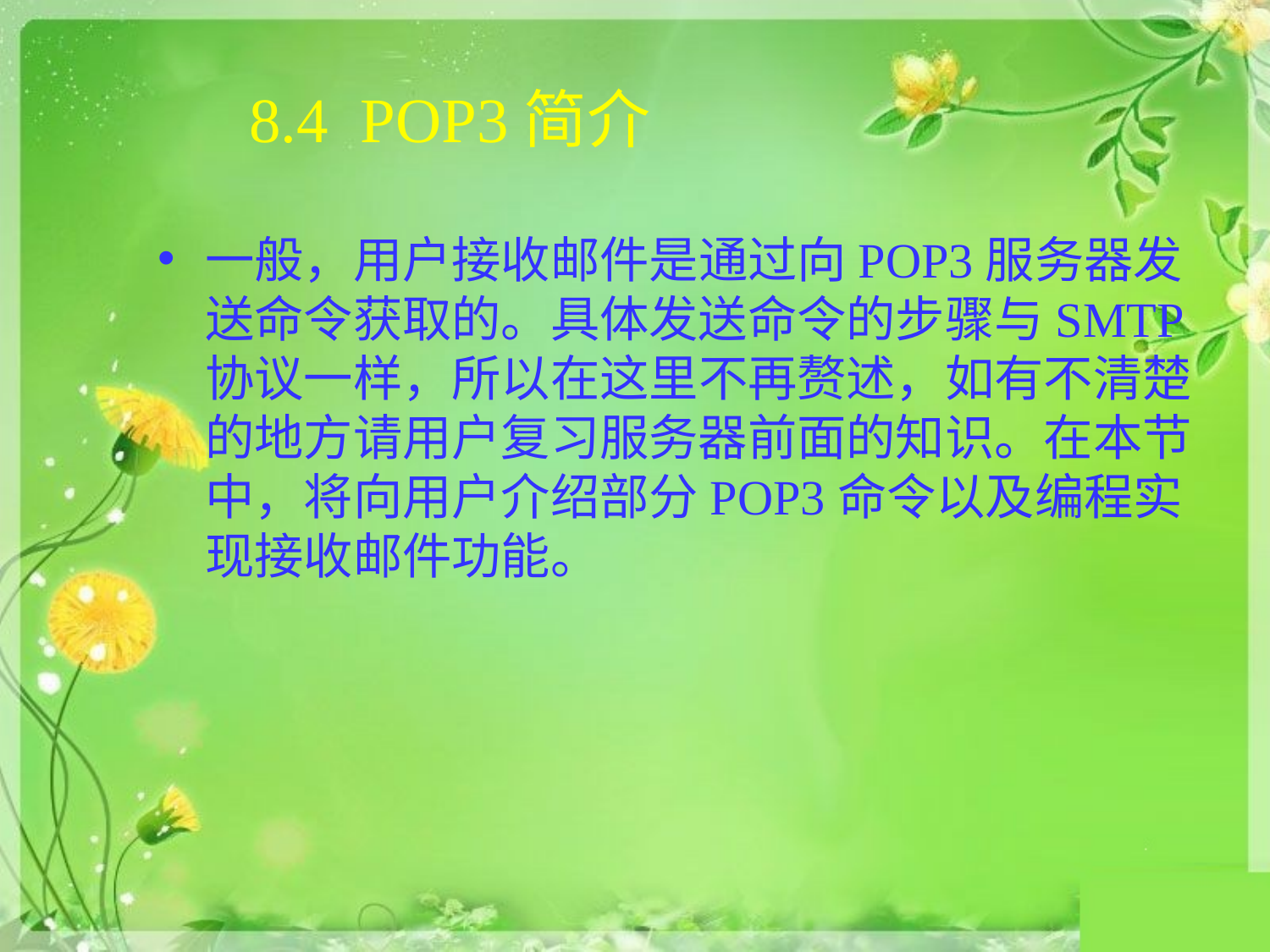

# 8.4  POP3简介
一般，用户接收邮件是通过向POP3服务器发送命令获取的。具体发送命令的步骤与SMTP协议一样，所以在这里不再赘述，如有不清楚的地方请用户复习服务器前面的知识。在本节中，将向用户介绍部分POP3命令以及编程实现接收邮件功能。